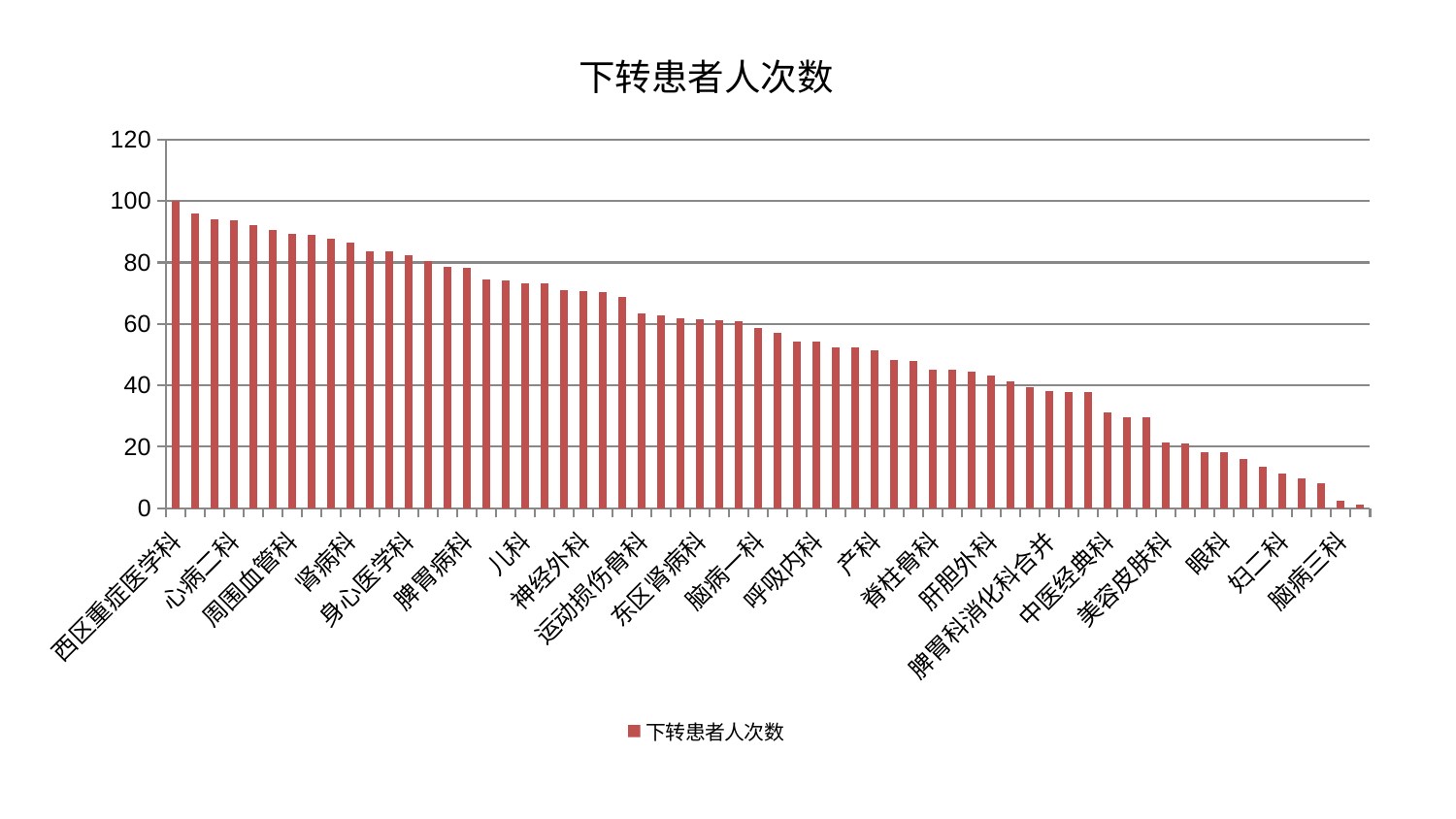

### Chart: 下转患者人次数

| Category | 下转患者人次数 |
|---|---|
| 西区重症医学科 | 100.0 |
| 口腔科 | 96.0673054588887 |
| 消化内科 | 94.19513261609369 |
| 心病二科 | 93.82147889557183 |
| 骨科 | 92.22066562342154 |
| 血液科 | 90.45689283186863 |
| 周围血管科 | 89.20473144652549 |
| 心血管内科 | 88.96860121627077 |
| 乳腺甲状腺外科 | 87.62539374441754 |
| 肾病科 | 86.60962159307468 |
| 内分泌科 | 83.61346136277653 |
| 心病一科 | 83.59253886180905 |
| 身心医学科 | 82.31308975229372 |
| 老年医学科 | 80.57749448772522 |
| 风湿病科 | 78.68924279009703 |
| 脾胃病科 | 78.35537580763567 |
| 针灸科 | 74.60383644826739 |
| 妇科 | 74.18446876032512 |
| 儿科 | 73.31925510967847 |
| 普通外科 | 73.2245993294511 |
| 康复科 | 71.13220994137927 |
| 神经外科 | 70.7736801112766 |
| 脑病二科 | 70.52718897885728 |
| 显微骨科 | 68.64359520491591 |
| 运动损伤骨科 | 63.57336996029613 |
| 重症医学科 | 62.69739690064939 |
| 耳鼻喉科 | 61.75706171166783 |
| 东区肾病科 | 61.525547804990254 |
| 综合内科 | 61.09963119106549 |
| 治未病中心 | 60.89741562073746 |
| 脑病一科 | 58.58728127989425 |
| 妇科妇二科合并 | 57.0584572172332 |
| 神经内科 | 54.37522193511145 |
| 呼吸内科 | 54.20588672693853 |
| 推拿科 | 52.23131099207327 |
| 中医外治中心 | 52.2255508665232 |
| 产科 | 51.443613742432724 |
| 东区重症医学科 | 48.4338788368002 |
| 心病四科 | 47.86271049122944 |
| 脊柱骨科 | 45.13173570884676 |
| 皮肤科 | 44.96735460017832 |
| 小儿推拿科 | 44.556208297069965 |
| 肝胆外科 | 43.131095214004205 |
| 男科 | 41.42615594169979 |
| 肛肠科 | 39.53070520148544 |
| 脾胃科消化科合并 | 38.04349285890344 |
| 肾脏内科 | 37.946155413683876 |
| 医院 | 37.760480857733995 |
| 中医经典科 | 31.244203062085585 |
| 心病三科 | 29.600364076467265 |
| 微创骨科 | 29.58567097942155 |
| 美容皮肤科 | 21.390623142310204 |
| 小儿骨科 | 20.993124259889377 |
| 胸外科 | 18.218842679748906 |
| 眼科 | 18.167050787823147 |
| 关节骨科 | 16.199144638819913 |
| 肝病科 | 13.57964678096847 |
| 妇二科 | 11.464560706685175 |
| 肿瘤内科 | 9.709808182017758 |
| 泌尿外科 | 8.16179397039722 |
| 脑病三科 | 2.3687703710641874 |
| 创伤骨科 | 1.232694182804859 |
236